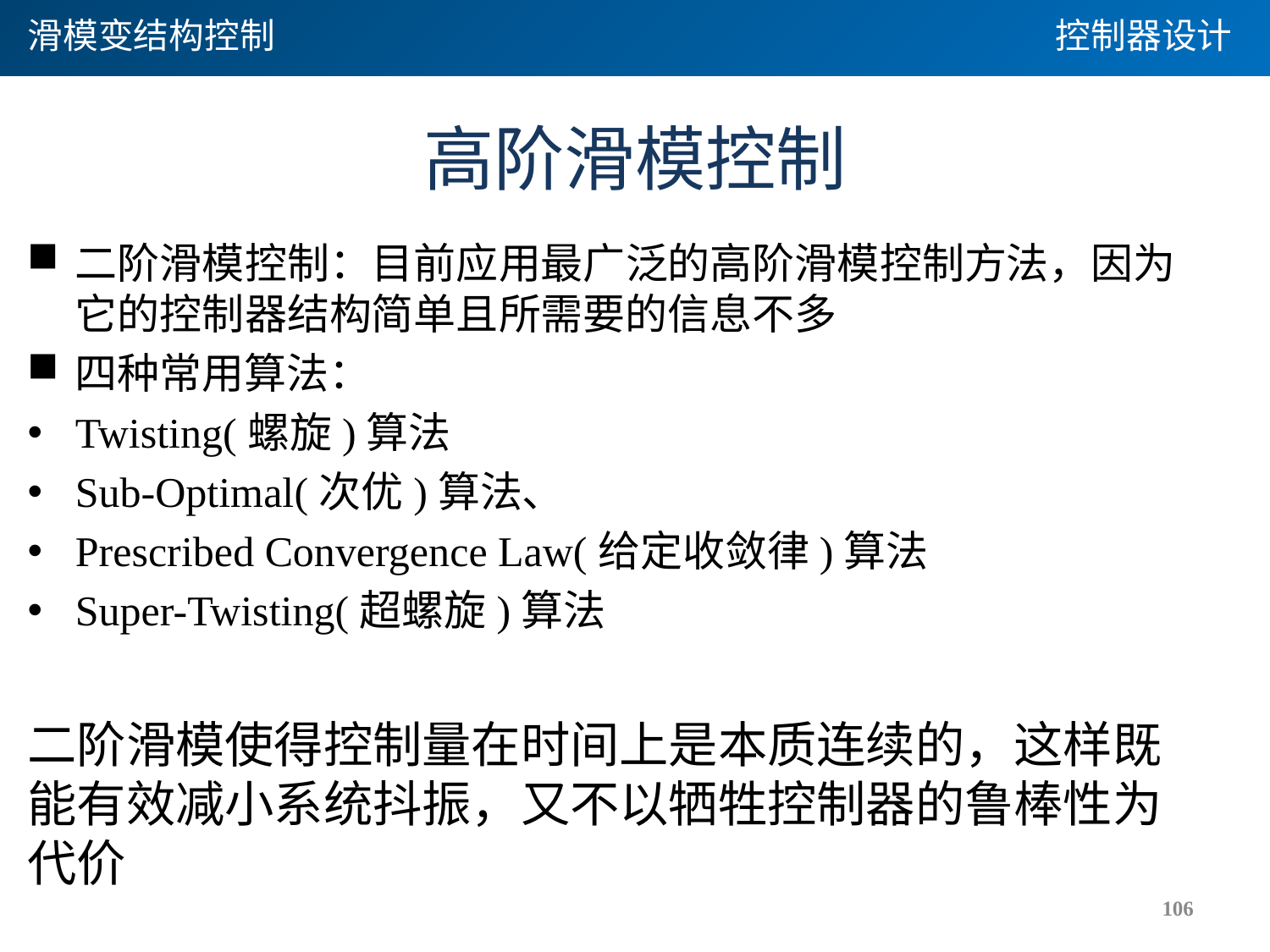

滑模变结构控制
控制器设计
# 高阶滑模控制
二阶滑模控制：目前应用最广泛的高阶滑模控制方法，因为它的控制器结构简单且所需要的信息不多
四种常用算法：
Twisting(螺旋)算法
Sub-Optimal(次优)算法、
Prescribed Convergence Law(给定收敛律)算法
Super-Twisting(超螺旋)算法

二阶滑模使得控制量在时间上是本质连续的，这样既能有效减小系统抖振，又不以牺牲控制器的鲁棒性为代价
106